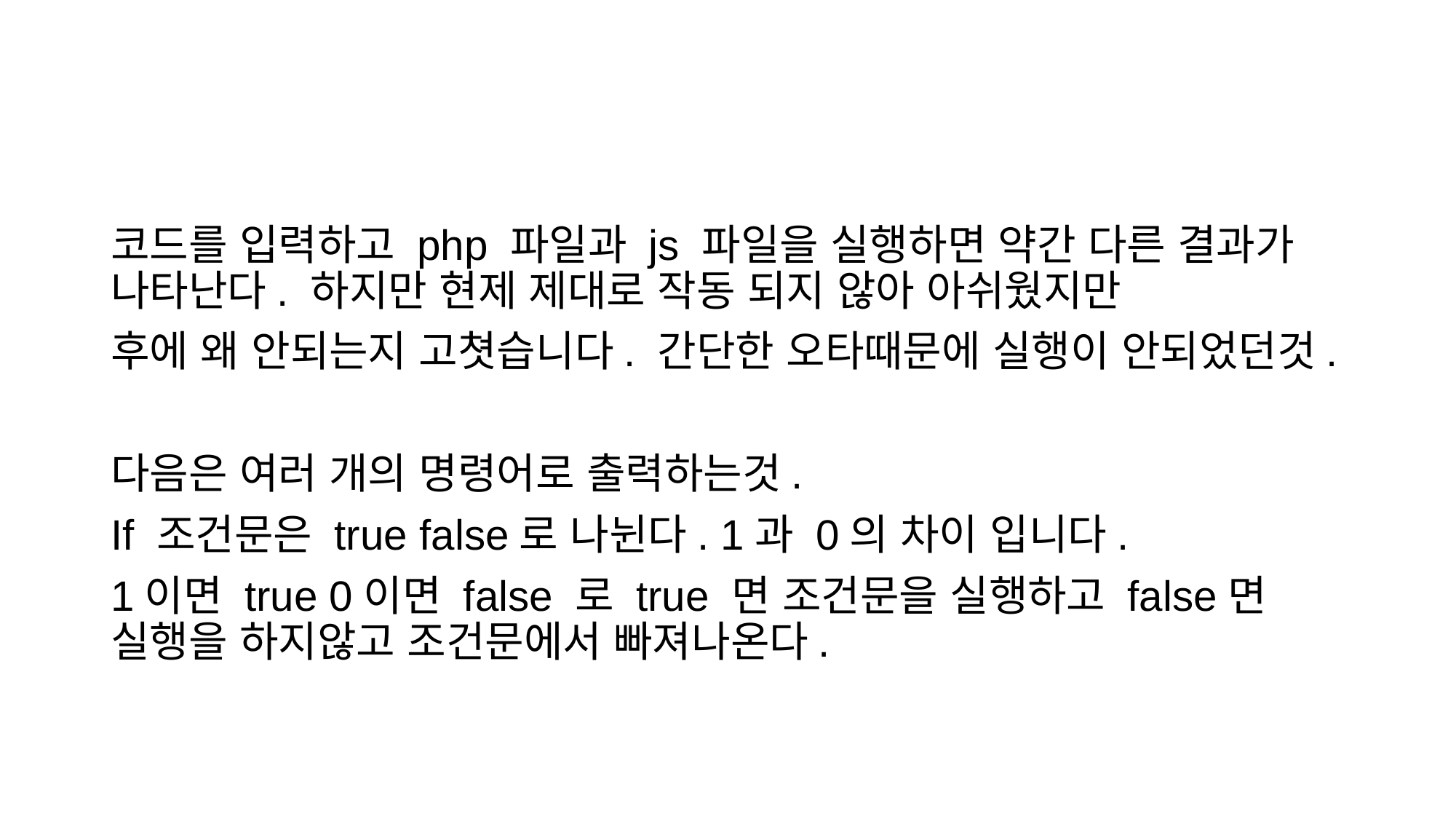

코드를 입력하고 php 파일과 js 파일을 실행하면 약간 다른 결과가 나타난다. 하지만 현제 제대로 작동 되지 않아 아쉬웠지만
후에 왜 안되는지 고쳣습니다. 간단한 오타때문에 실행이 안되었던것.

다음은 여러 개의 명령어로 출력하는것.
If 조건문은 true false로 나뉜다. 1과 0의 차이 입니다.
1이면 true 0이면 false 로 true 면 조건문을 실행하고 false면 실행을 하지않고 조건문에서 빠져나온다.